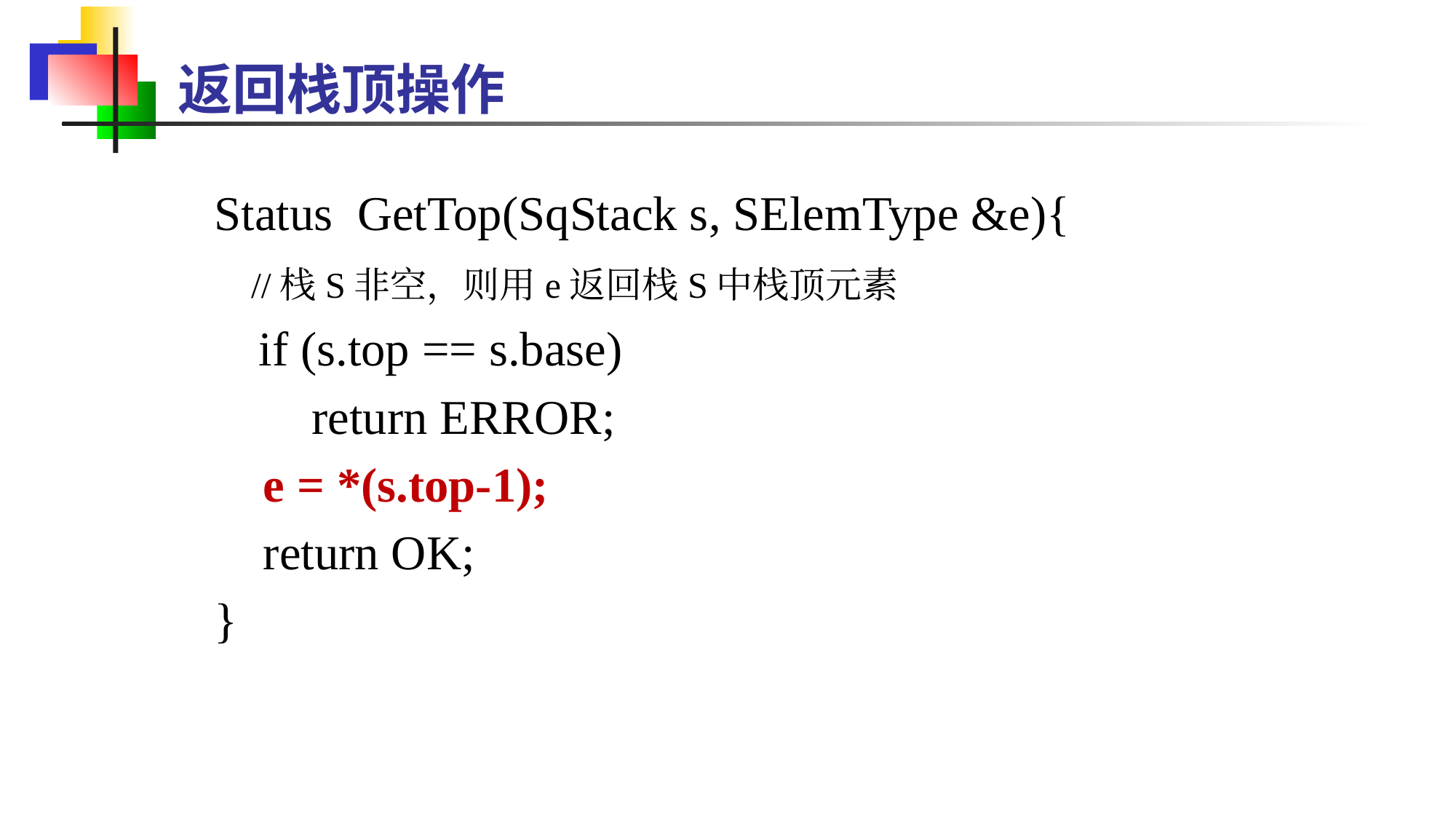

# 返回栈顶操作
Status  GetTop(SqStack s, SElemType &e){
   //栈S非空，则用e返回栈S中栈顶元素
    if (s.top == s.base)
        return ERROR;
    e = *(s.top-1);
    return OK;
}